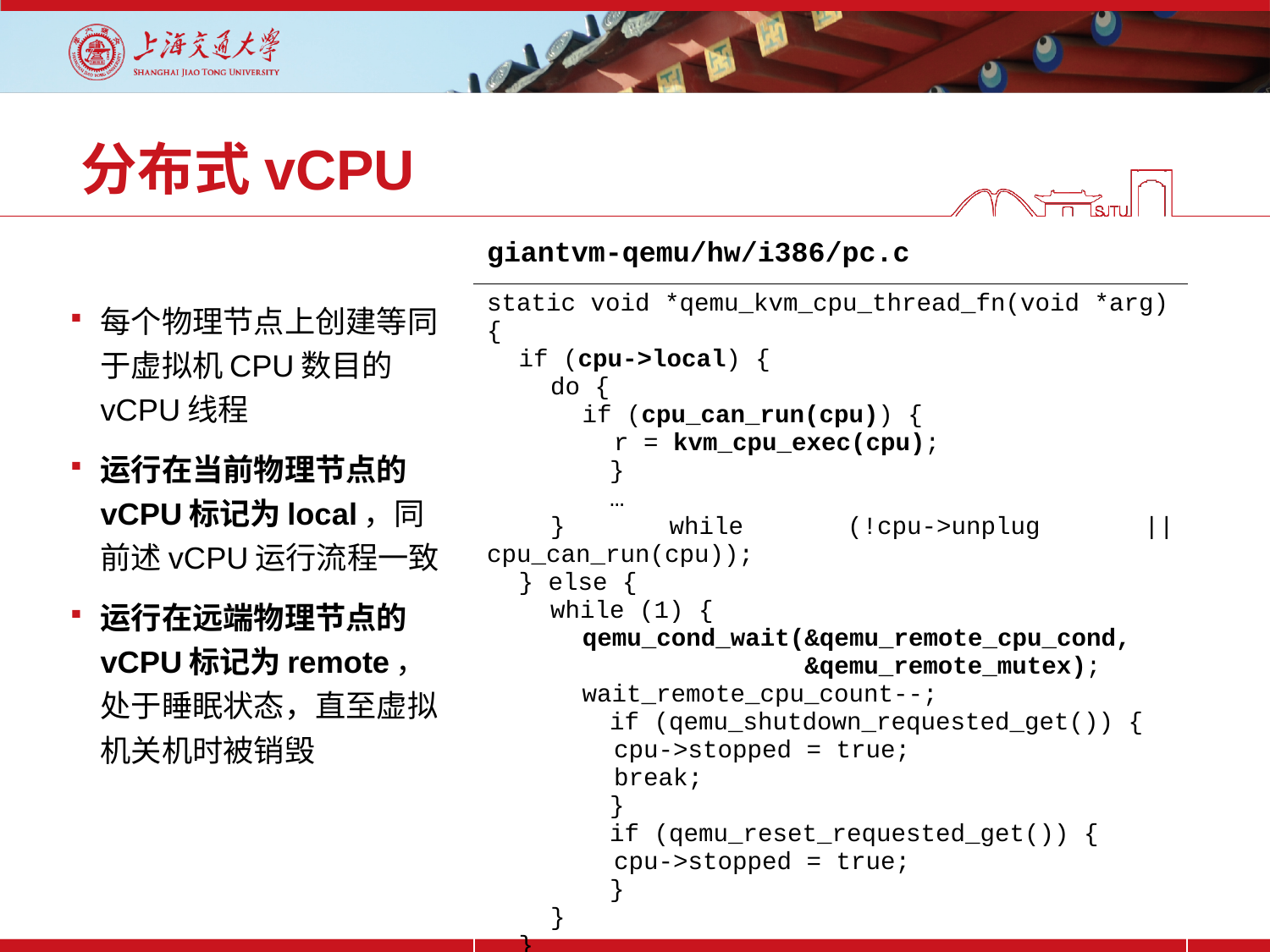

# 分布式vCPU
| giantvm-qemu/hw/i386/pc.c |
| --- |
| static void \*qemu\_kvm\_cpu\_thread\_fn(void \*arg) { if (cpu->local) { do { if (cpu\_can\_run(cpu)) { r = kvm\_cpu\_exec(cpu); } … } while (!cpu->unplug || cpu\_can\_run(cpu)); } else { while (1) { qemu\_cond\_wait(&qemu\_remote\_cpu\_cond, &qemu\_remote\_mutex); wait\_remote\_cpu\_count--; if (qemu\_shutdown\_requested\_get()) { cpu->stopped = true; break; } if (qemu\_reset\_requested\_get()) { cpu->stopped = true; } } } } |
每个物理节点上创建等同于虚拟机CPU数目的vCPU线程
运行在当前物理节点的vCPU标记为local，同前述vCPU运行流程一致
运行在远端物理节点的vCPU标记为remote，处于睡眠状态，直至虚拟机关机时被销毁